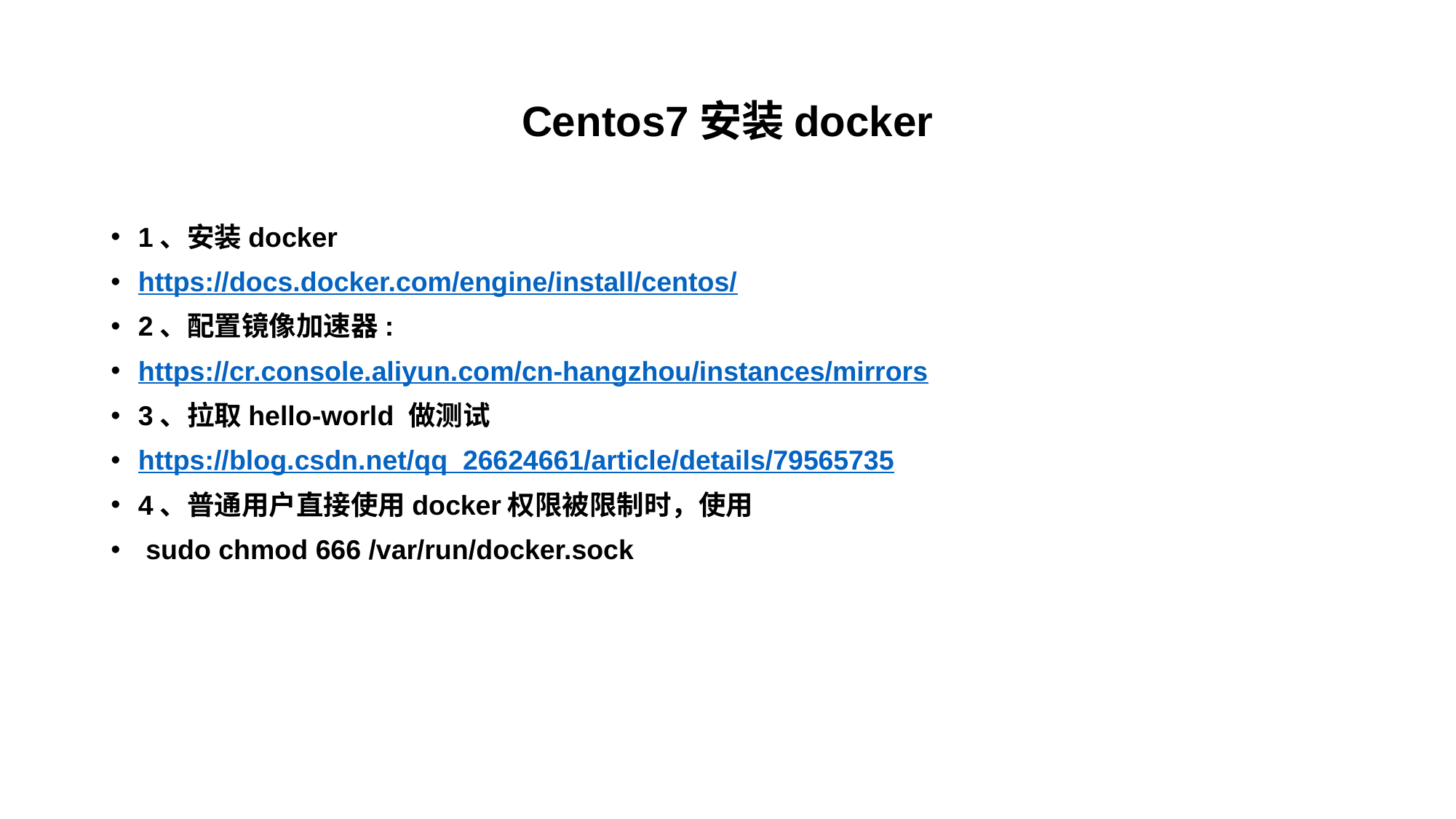

# Centos7安装docker
1、安装docker
https://docs.docker.com/engine/install/centos/
2、配置镜像加速器:
https://cr.console.aliyun.com/cn-hangzhou/instances/mirrors
3、拉取hello-world 做测试
https://blog.csdn.net/qq_26624661/article/details/79565735
4、普通用户直接使用docker权限被限制时，使用
 sudo chmod 666 /var/run/docker.sock